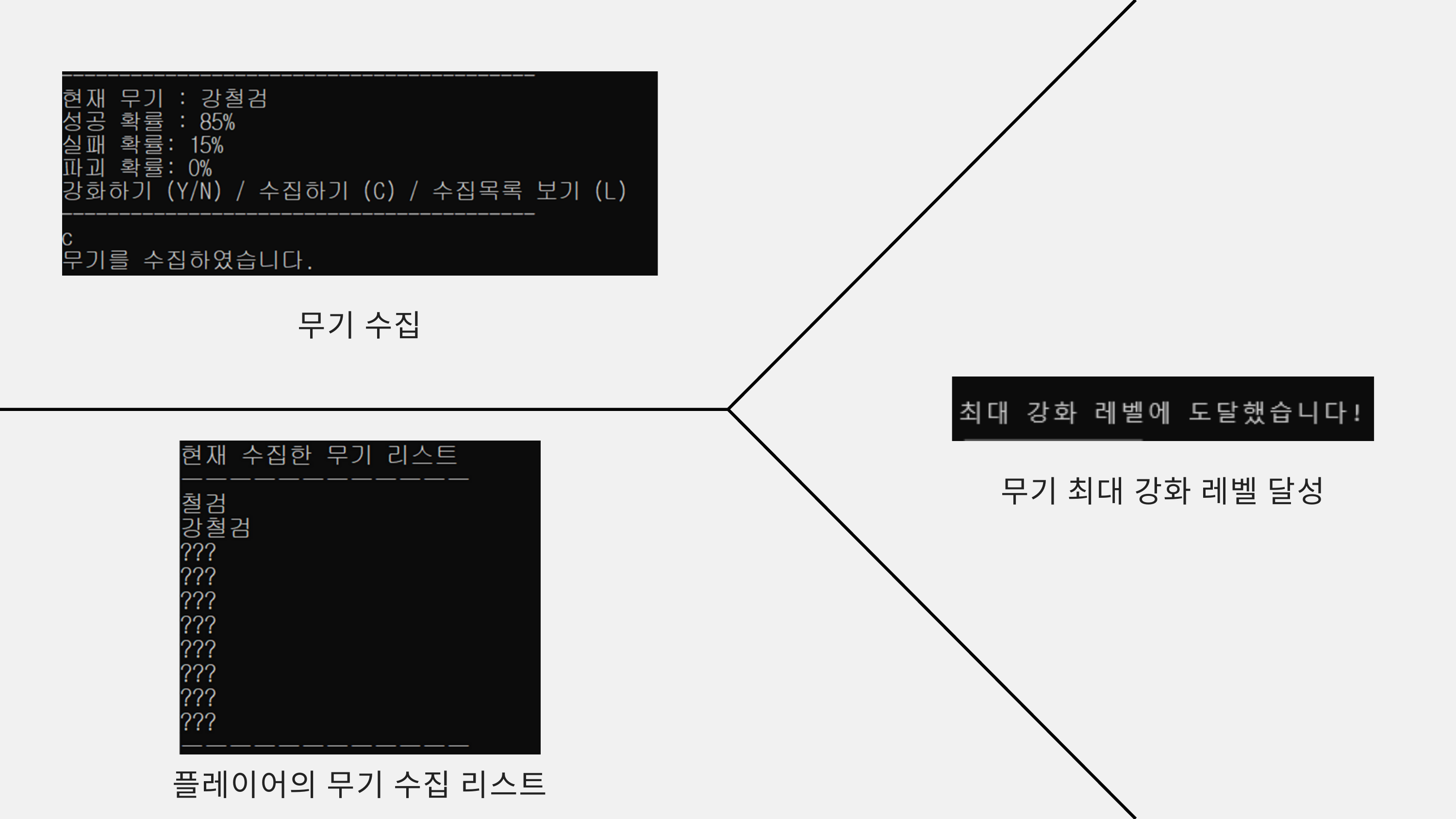

무기 수집

무기 최대 강화 레벨 달성
플레이어의 무기 수집 리스트